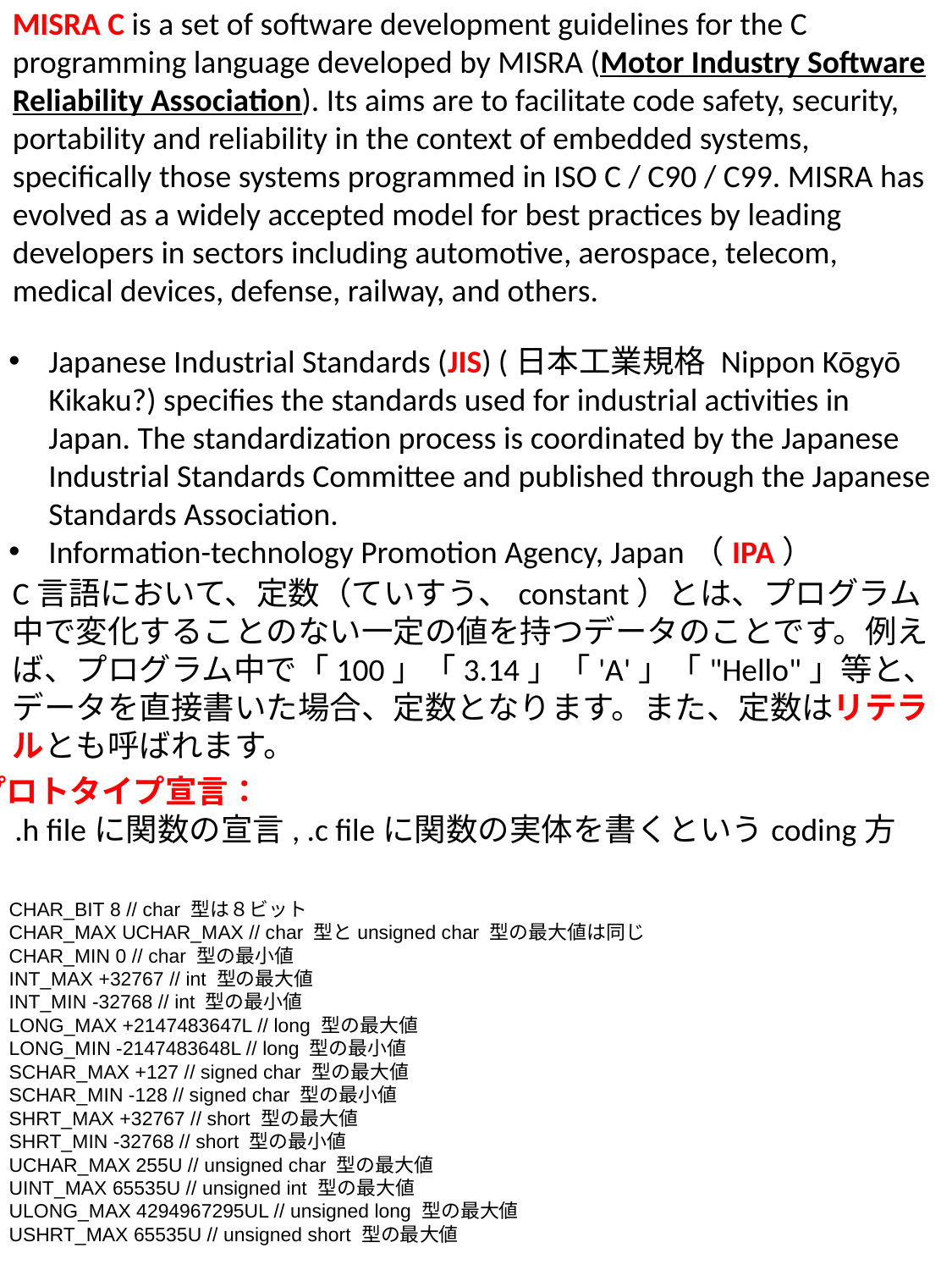

MISRA C is a set of software development guidelines for the C programming language developed by MISRA (Motor Industry Software Reliability Association). Its aims are to facilitate code safety, security, portability and reliability in the context of embedded systems, specifically those systems programmed in ISO C / C90 / C99. MISRA has evolved as a widely accepted model for best practices by leading developers in sectors including automotive, aerospace, telecom, medical devices, defense, railway, and others.
Japanese Industrial Standards (JIS) (日本工業規格 Nippon Kōgyō Kikaku?) specifies the standards used for industrial activities in Japan. The standardization process is coordinated by the Japanese Industrial Standards Committee and published through the Japanese Standards Association.
Information-technology Promotion Agency, Japan（IPA）
| Type | Storage size | Value range |
| --- | --- | --- |
| char | 1 byte | -128 to 127 or 0 to 255 |
| unsigned char | 1 byte | 0 to 255 |
| signed char | 1 byte | -128 to 127 |
| int | 2 or 4 bytes | -32,768 to 32,767 or -2,147,483,648 to 2,147,483,647 |
| unsigned int | 2 or 4 bytes | 0 to 65,535 or 0 to 4,294,967,295 |
| short | 2 bytes | -32,768 to 32,767 |
| unsigned short | 2 bytes | 0 to 65,535 |
| long | 4 bytes | -2,147,483,648 to 2,147,483,647 |
| unsigned long | 4 bytes | 0 to 4,294,967,295 |
C言語において、定数（ていすう、constant）とは、プログラム中で変化することのない一定の値を持つデータのことです。例えば、プログラム中で「100」「3.14」「'A'」「"Hello"」等と、データを直接書いた場合、定数となります。また、定数はリテラルとも呼ばれます。
| uint32\_t | 4byte |
| --- | --- |
| uint8\_t | 1byte |
| uint16\_t | 2byte |
プロトタイプ宣言：
.h fileに関数の宣言, .c fileに関数の実体を書くというcoding方
CHAR_BIT 8 // char 型は８ビット
CHAR_MAX UCHAR_MAX // char 型とunsigned char 型の最大値は同じ
CHAR_MIN 0 // char 型の最小値
INT_MAX +32767 // int 型の最大値
INT_MIN -32768 // int 型の最小値
LONG_MAX +2147483647L // long 型の最大値
LONG_MIN -2147483648L // long 型の最小値
SCHAR_MAX +127 // signed char 型の最大値
SCHAR_MIN -128 // signed char 型の最小値
SHRT_MAX +32767 // short 型の最大値
SHRT_MIN -32768 // short 型の最小値
UCHAR_MAX 255U // unsigned char 型の最大値
UINT_MAX 65535U // unsigned int 型の最大値
ULONG_MAX 4294967295UL // unsigned long 型の最大値
USHRT_MAX 65535U // unsigned short 型の最大値